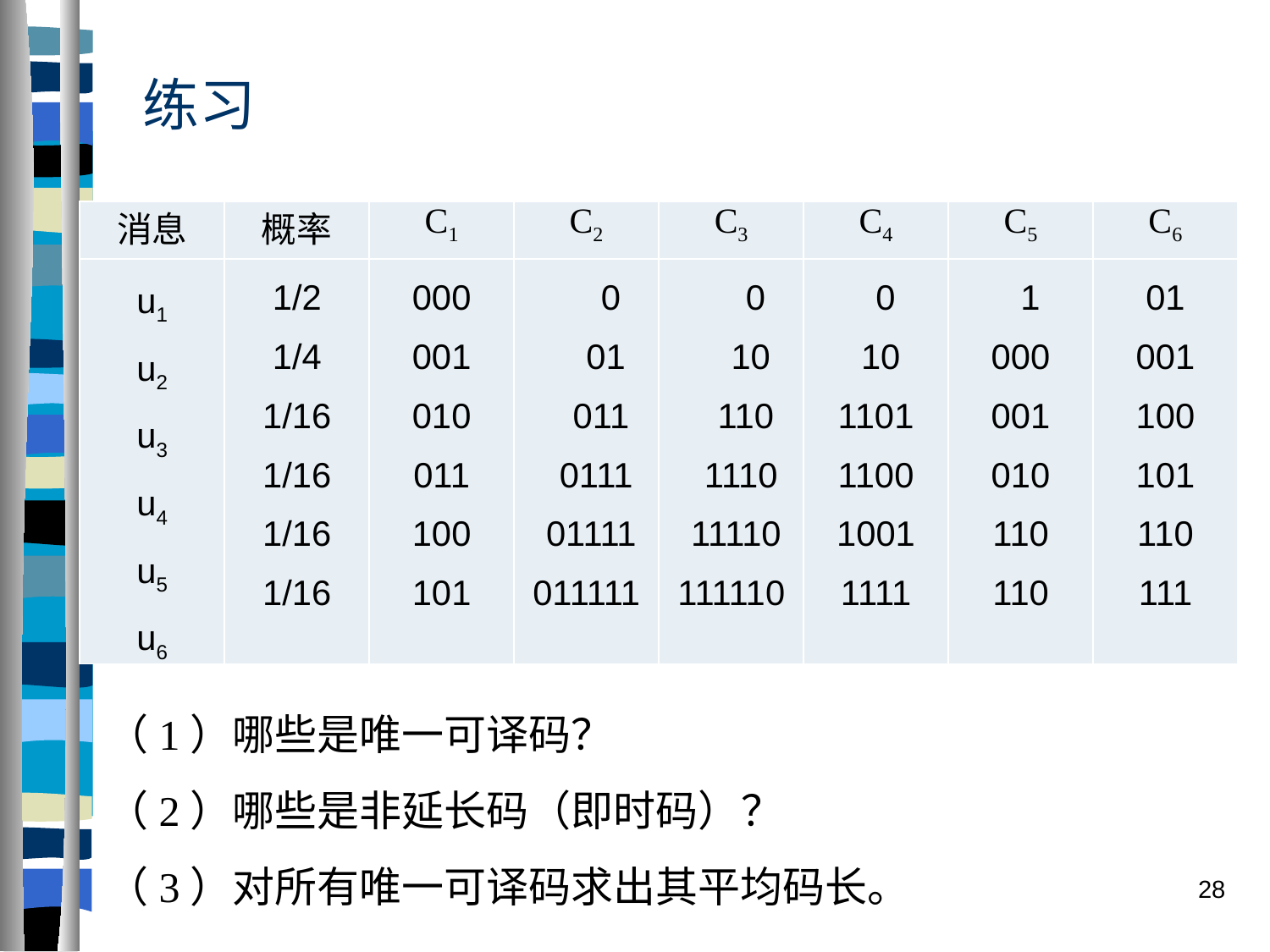

# 练习
| 消息 | 概率 | C1 | C2 | C3 | C4 | C5 | C6 |
| --- | --- | --- | --- | --- | --- | --- | --- |
| u1 u2 u3 u4 u5 u6 | 1/2 1/4 1/16 1/16 1/16 1/16 | 000 001 010 011 100 101 | 0 01 011 0111 01111 011111 | 0 10 110 1110 11110 111110 | 0 10 1101 1100 1001 1111 | 1 000 001 010 110 110 | 01 001 100 101 110 111 |
（1）哪些是唯一可译码？
（2）哪些是非延长码（即时码）？
（3）对所有唯一可译码求出其平均码长。
28